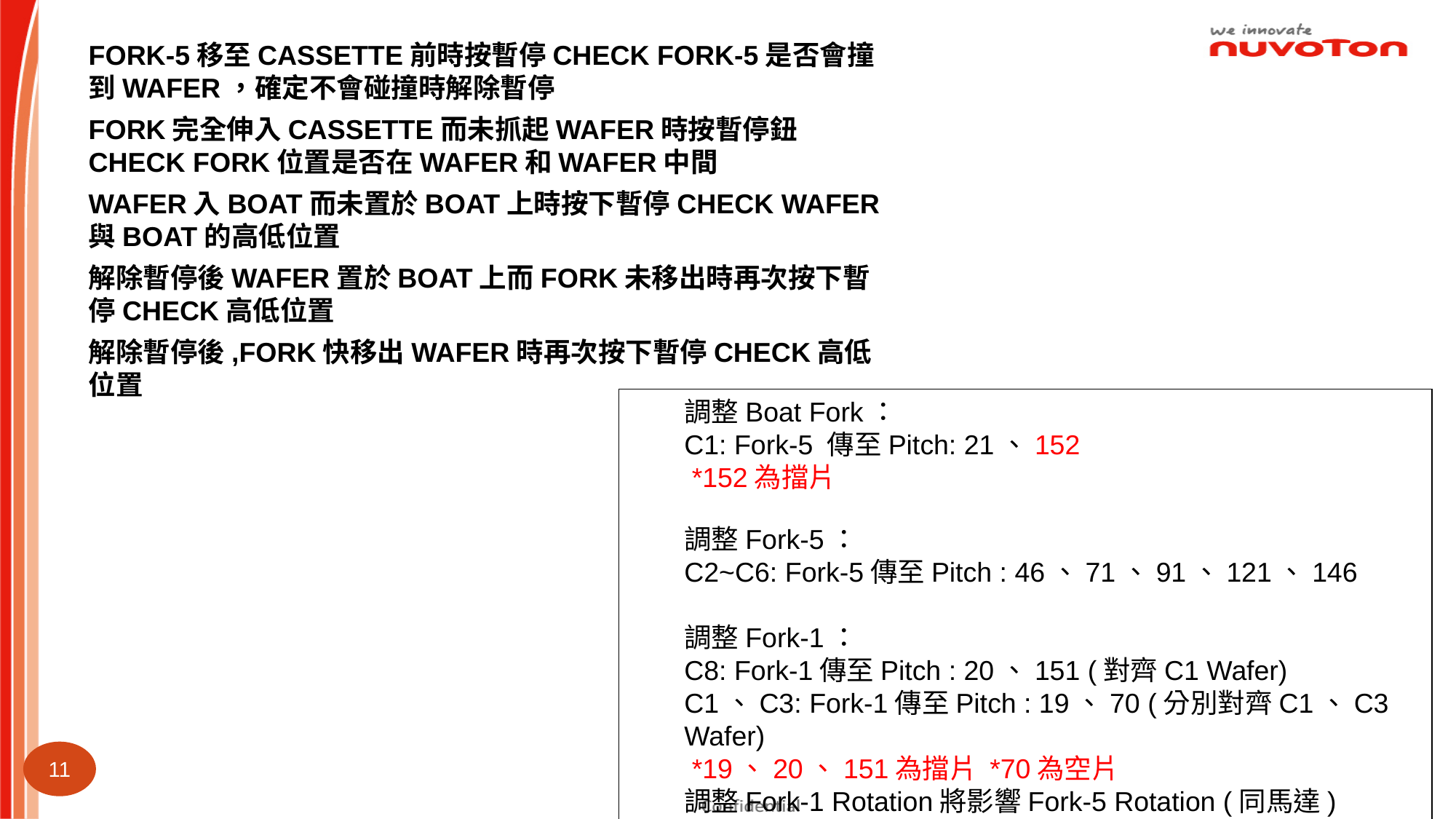

FORK-5移至CASSETTE前時按暫停CHECK FORK-5是否會撞到WAFER，確定不會碰撞時解除暫停
FORK完全伸入CASSETTE而未抓起WAFER時按暫停鈕CHECK FORK位置是否在WAFER和WAFER中間
WAFER入BOAT而未置於BOAT上時按下暫停CHECK WAFER與BOAT的高低位置
解除暫停後WAFER置於BOAT上而FORK未移出時再次按下暫停CHECK高低位置
解除暫停後,FORK快移出WAFER時再次按下暫停CHECK高低位置
調整Boat Fork：
C1: Fork-5 傳至Pitch: 21、152
 *152為擋片

調整Fork-5：
C2~C6: Fork-5傳至Pitch : 46、71、91、121、146

調整Fork-1：
C8: Fork-1傳至Pitch : 20、151 (對齊C1 Wafer)
C1、C3: Fork-1傳至Pitch : 19、70 (分別對齊C1、C3 Wafer)
 *19、20、151為擋片 *70為空片
調整Fork-1 Rotation將影響Fork-5 Rotation (同馬達)
11